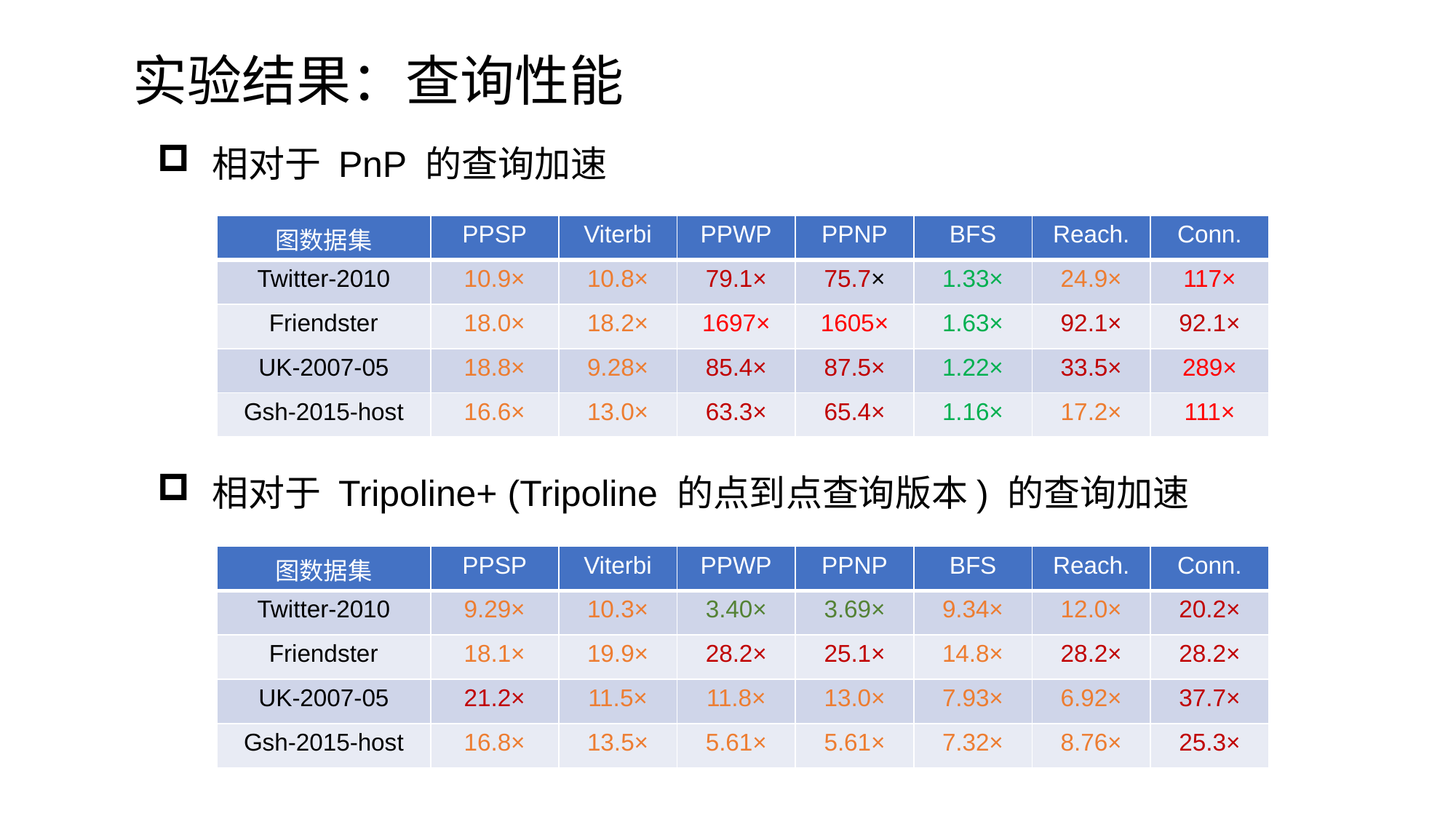

# 实验结果：查询性能
相对于 PnP 的查询加速

| 图数据集 | PPSP | Viterbi | PPWP | PPNP | BFS | Reach. | Conn. |
| --- | --- | --- | --- | --- | --- | --- | --- |
| Twitter-2010 | 10.9× | 10.8× | 79.1× | 75.7× | 1.33× | 24.9× | 117× |
| Friendster | 18.0× | 18.2× | 1697× | 1605× | 1.63× | 92.1× | 92.1× |
| UK-2007-05 | 18.8× | 9.28× | 85.4× | 87.5× | 1.22× | 33.5× | 289× |
| Gsh-2015-host | 16.6× | 13.0× | 63.3× | 65.4× | 1.16× | 17.2× | 111× |

相对于 Tripoline+ (Tripoline 的点到点查询版本) 的查询加速
| 图数据集 | PPSP | Viterbi | PPWP | PPNP | BFS | Reach. | Conn. |
| --- | --- | --- | --- | --- | --- | --- | --- |
| Twitter-2010 | 9.29× | 10.3× | 3.40× | 3.69× | 9.34× | 12.0× | 20.2× |
| Friendster | 18.1× | 19.9× | 28.2× | 25.1× | 14.8× | 28.2× | 28.2× |
| UK-2007-05 | 21.2× | 11.5× | 11.8× | 13.0× | 7.93× | 6.92× | 37.7× |
| Gsh-2015-host | 16.8× | 13.5× | 5.61× | 5.61× | 7.32× | 8.76× | 25.3× |